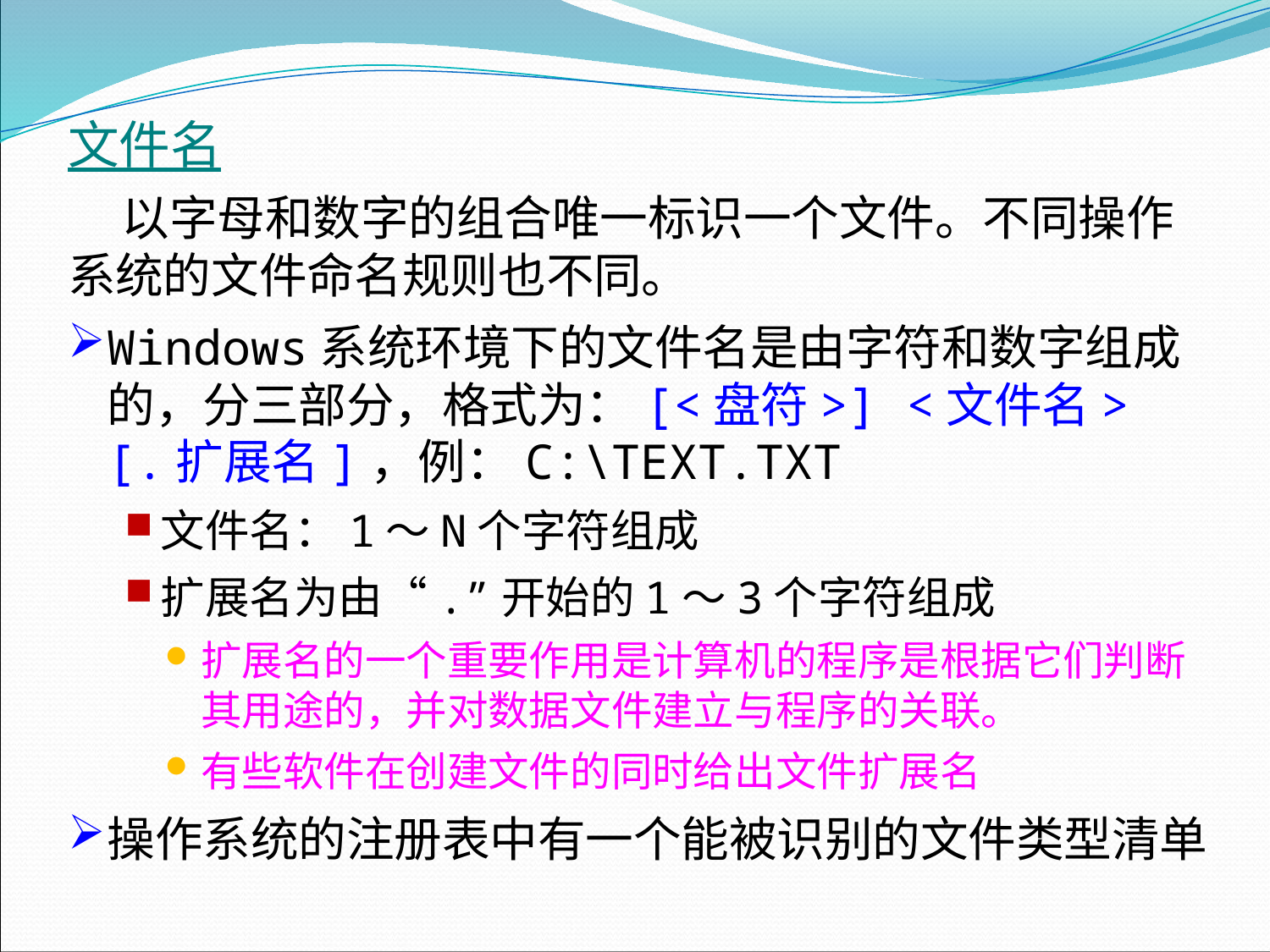

文件名
    以字母和数字的组合唯一标识一个文件。不同操作系统的文件命名规则也不同。
Windows系统环境下的文件名是由字符和数字组成的，分三部分，格式为：[<盘符>] <文件名> [.扩展名]，例：C:\TEXT.TXT
文件名：1～N个字符组成
扩展名为由“.”开始的1～3个字符组成
扩展名的一个重要作用是计算机的程序是根据它们判断其用途的，并对数据文件建立与程序的关联。
有些软件在创建文件的同时给出文件扩展名
操作系统的注册表中有一个能被识别的文件类型清单